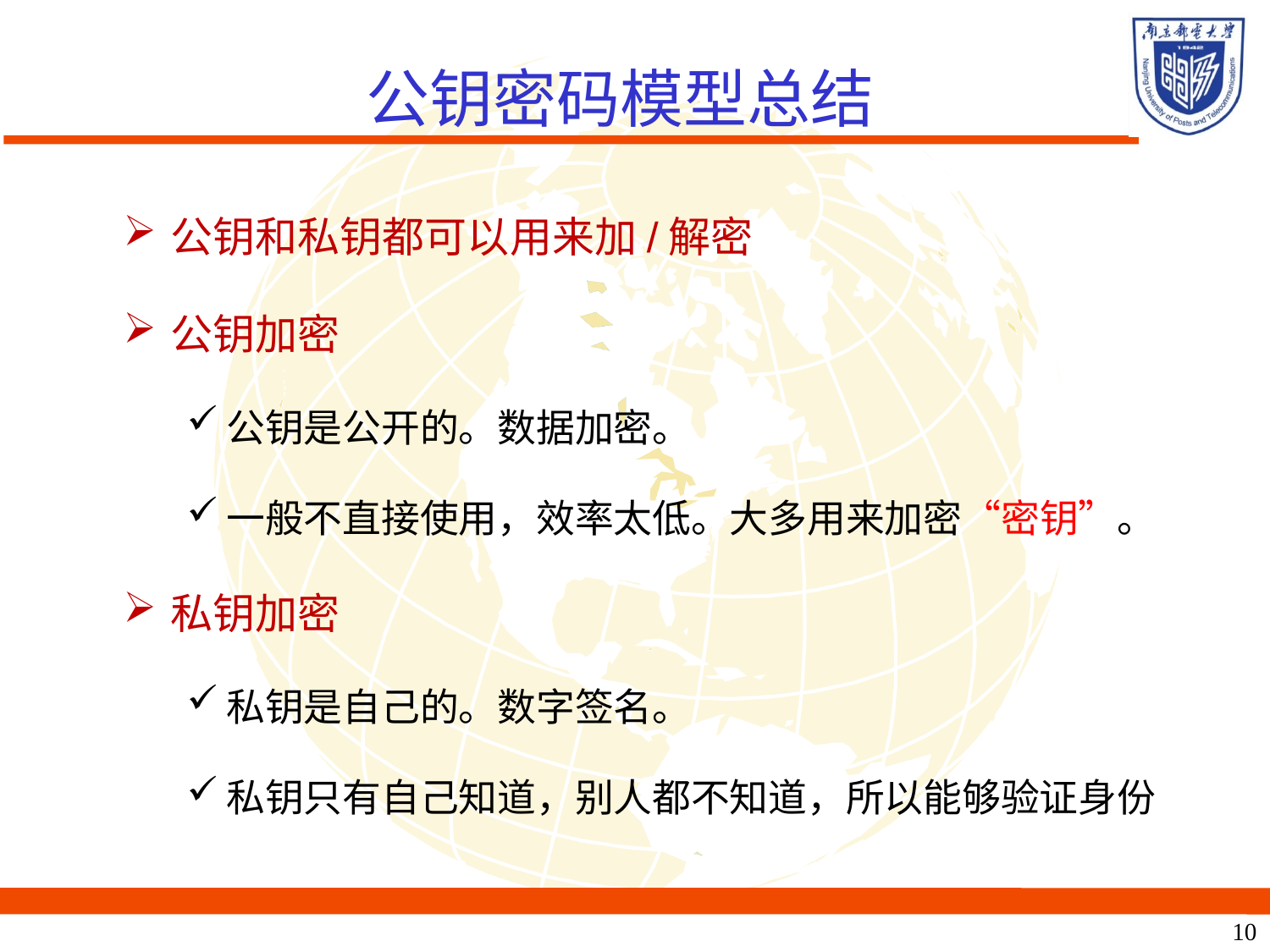

公钥密码模型总结
公钥和私钥都可以用来加/解密
公钥加密
公钥是公开的。数据加密。
一般不直接使用，效率太低。大多用来加密“密钥”。
私钥加密
私钥是自己的。数字签名。
私钥只有自己知道，别人都不知道，所以能够验证身份
10